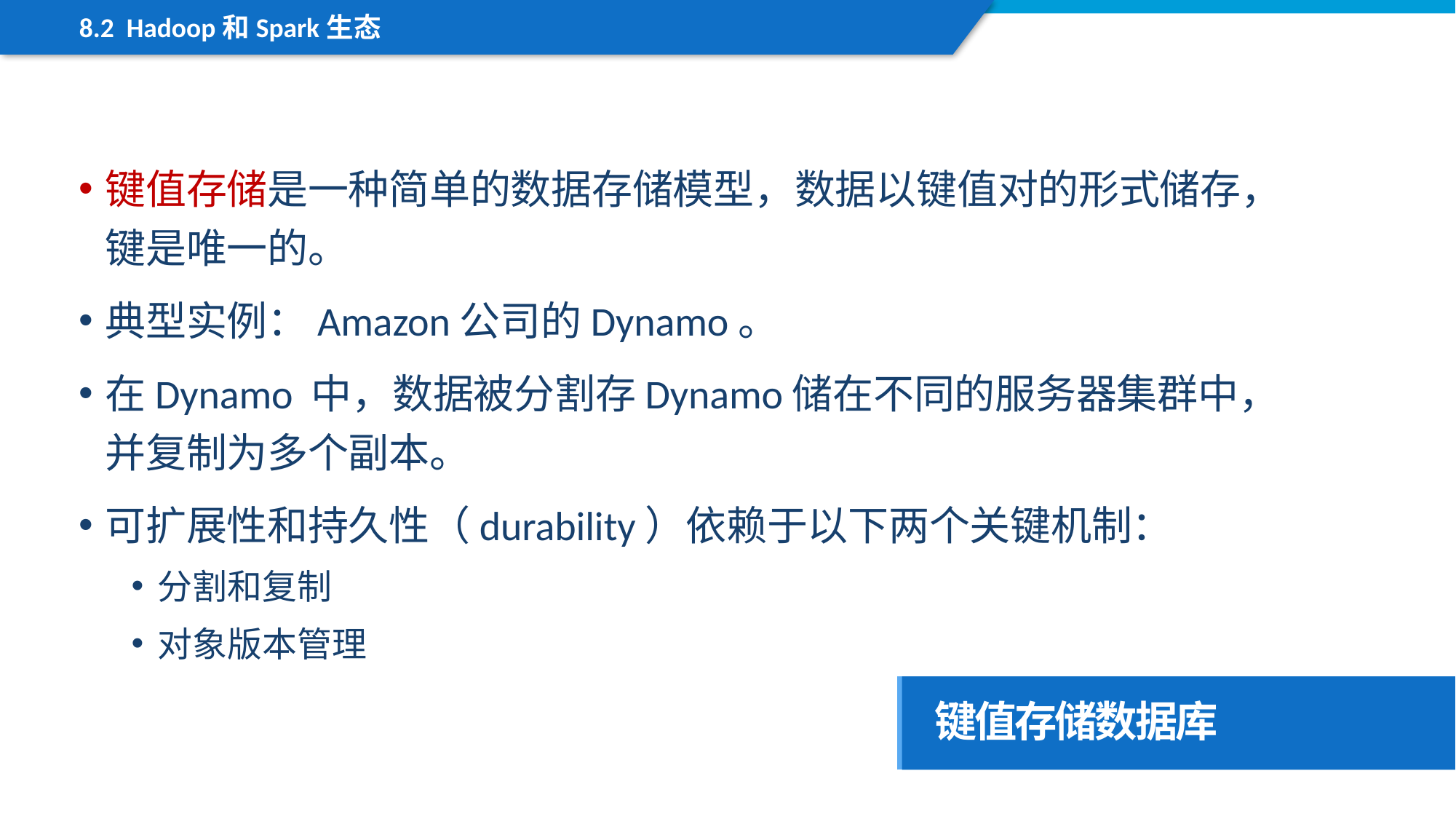

8.2  Hadoop和Spark生态
键值存储是一种简单的数据存储模型，数据以键值对的形式储存，键是唯一的。
典型实例：Amazon公司的Dynamo。
在Dynamo 中，数据被分割存Dynamo储在不同的服务器集群中，并复制为多个副本。
可扩展性和持久性（durability）依赖于以下两个关键机制：
分割和复制
对象版本管理
键值存储数据库